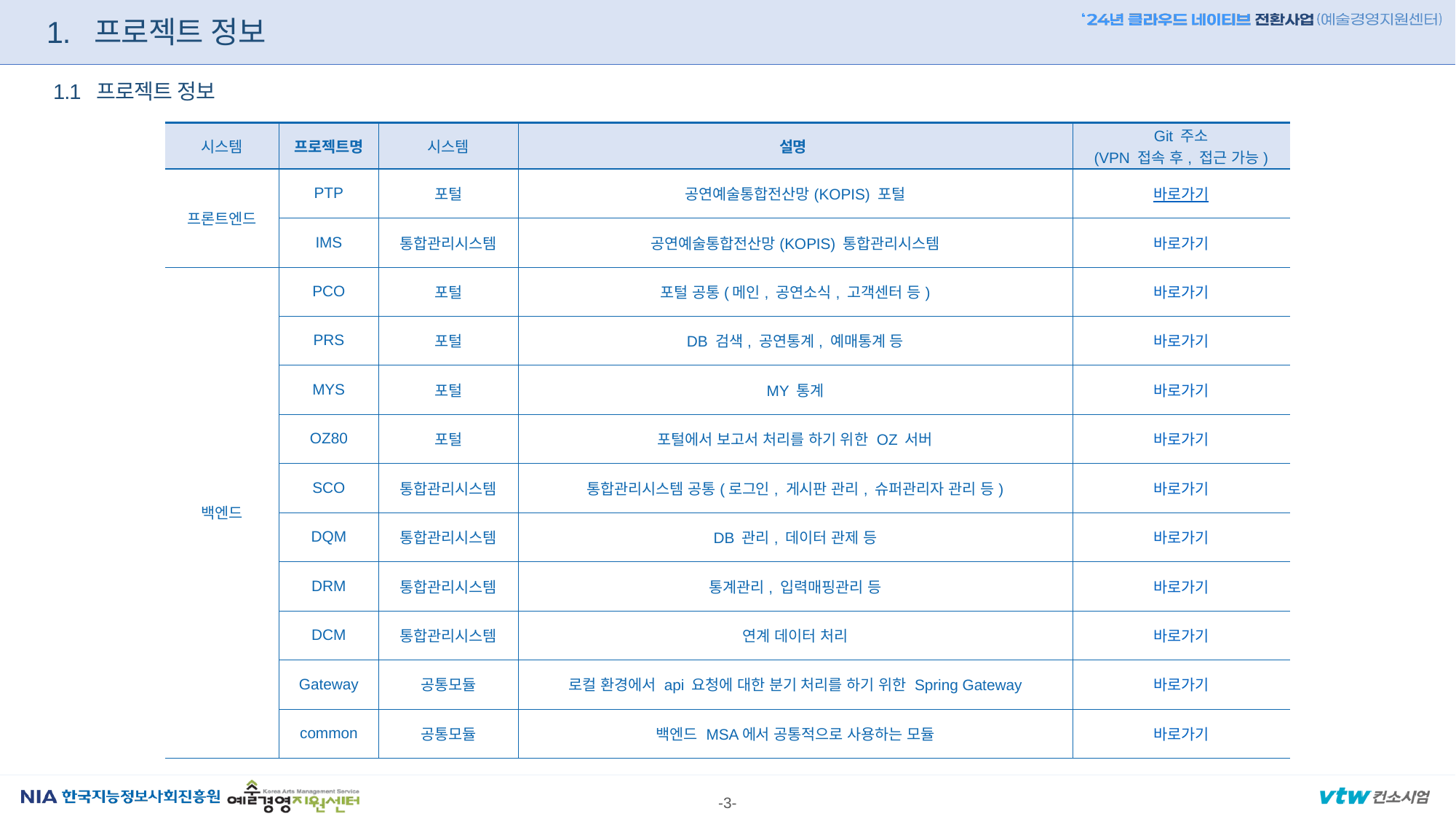

1.  프로젝트 정보
1.1  프로젝트 정보
| 시스템 | 프로젝트명 | 시스템 | 설명 | Git 주소 (VPN 접속 후, 접근 가능) |
| --- | --- | --- | --- | --- |
| 프론트엔드 | PTP | 포털 | 공연예술통합전산망(KOPIS) 포털 | 바로가기 |
|  | IMS | 통합관리시스템 | 공연예술통합전산망(KOPIS) 통합관리시스템 | 바로가기 |
| 백엔드 | PCO | 포털 | 포털 공통(메인, 공연소식, 고객센터 등) | 바로가기 |
|  | PRS | 포털 | DB 검색, 공연통계, 예매통계 등 | 바로가기 |
|  | MYS | 포털 | MY 통계 | 바로가기 |
|  | OZ80 | 포털 | 포털에서 보고서 처리를 하기 위한 OZ 서버 | 바로가기 |
|  | SCO | 통합관리시스템 | 통합관리시스템 공통(로그인, 게시판 관리, 슈퍼관리자 관리 등) | 바로가기 |
|  | DQM | 통합관리시스템 | DB 관리, 데이터 관제 등 | 바로가기 |
|  | DRM | 통합관리시스템 | 통계관리, 입력매핑관리 등 | 바로가기 |
|  | DCM | 통합관리시스템 | 연계 데이터 처리 | 바로가기 |
|  | Gateway | 공통모듈 | 로컬 환경에서 api 요청에 대한 분기 처리를 하기 위한 Spring Gateway | 바로가기 |
|  | common | 공통모듈 | 백엔드 MSA에서 공통적으로 사용하는 모듈 | 바로가기 |